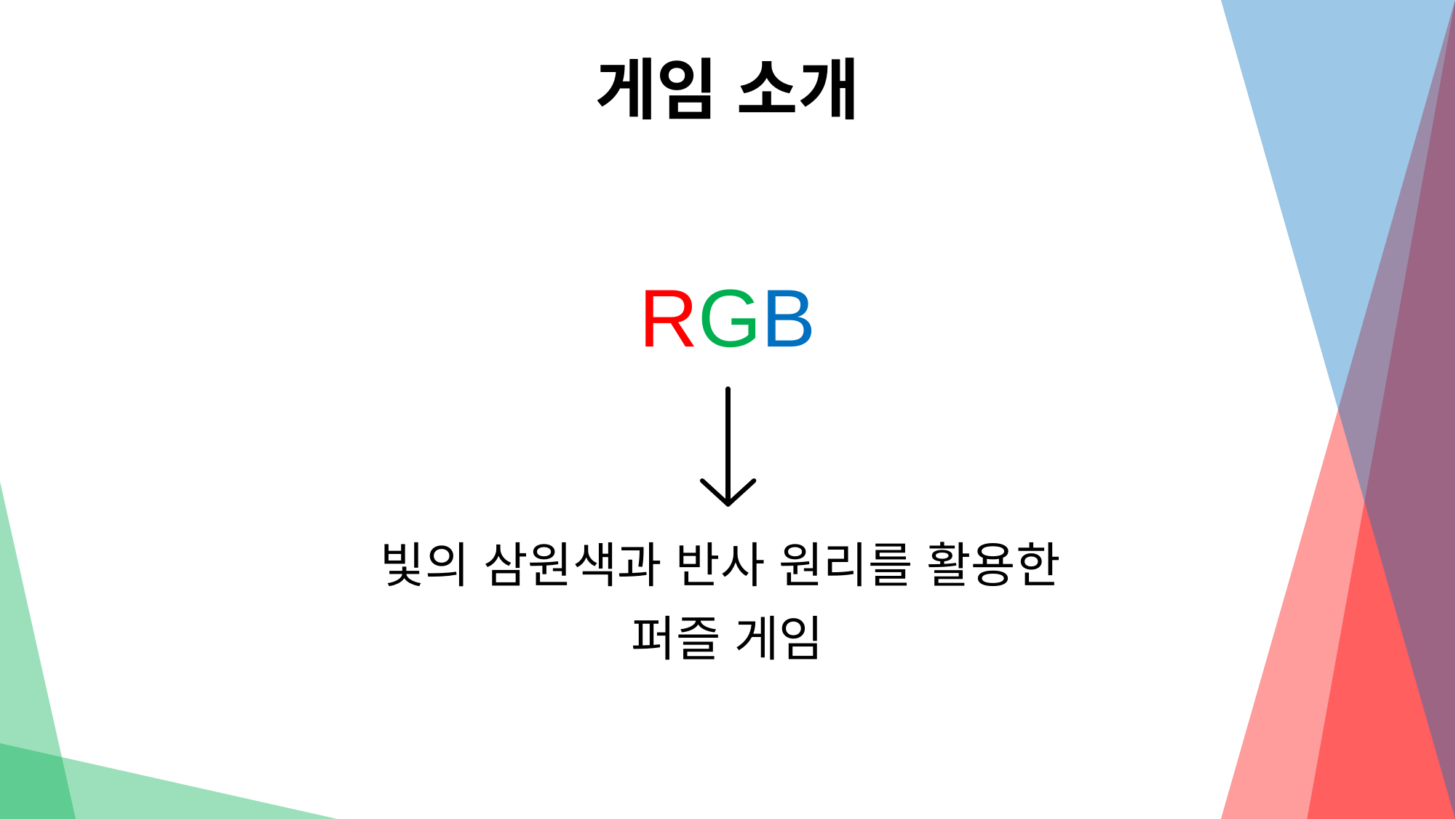

게임 소개
RGB

빛의 삼원색과 반사 원리를 활용한
퍼즐 게임